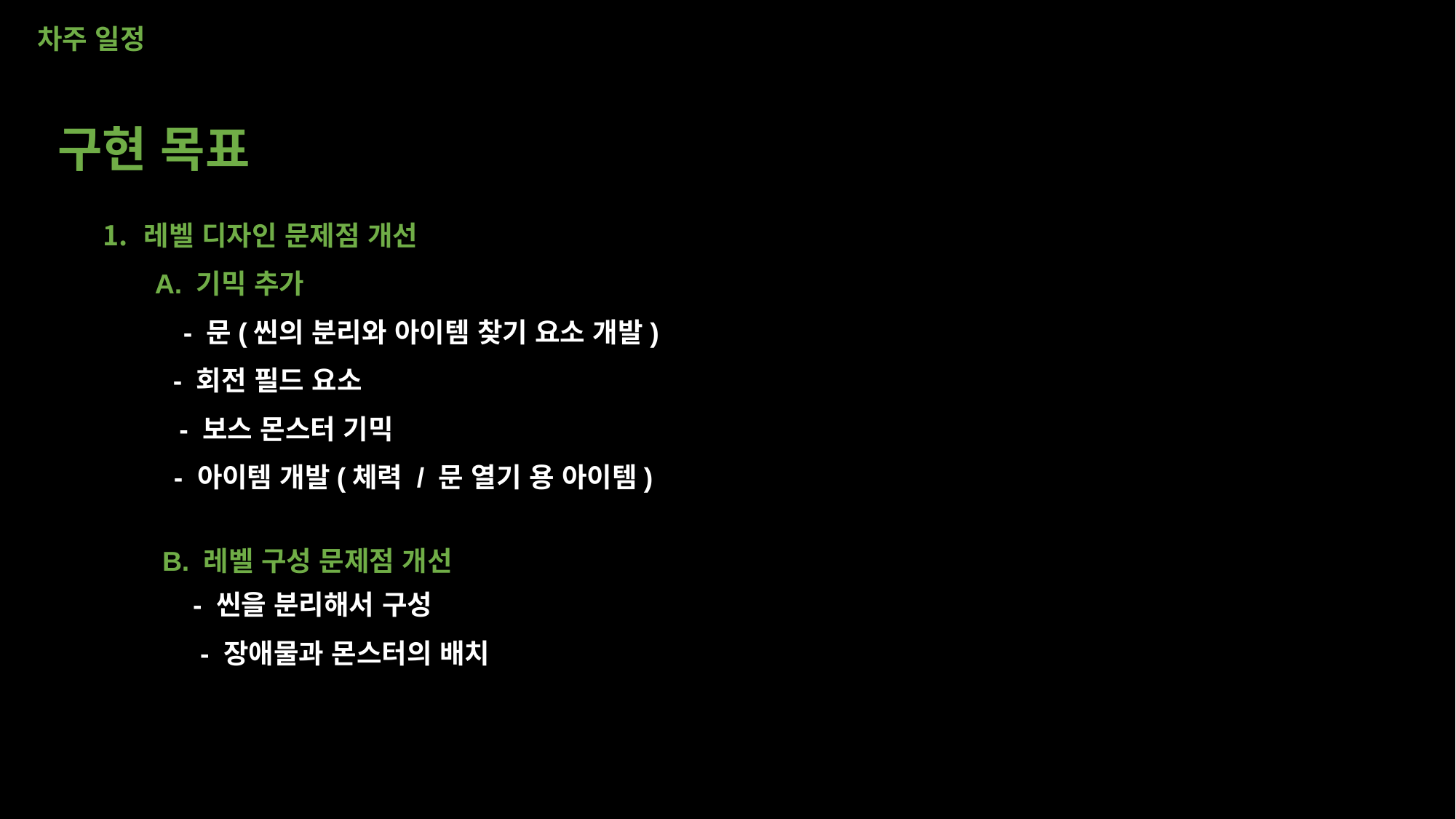

차주 일정
구현 목표
레벨 디자인 문제점 개선
A. 기믹 추가
 - 문(씬의 분리와 아이템 찾기 요소 개발)
 - 회전 필드 요소
 - 보스 몬스터 기믹
 - 아이템 개발(체력 / 문 열기 용 아이템)
B. 레벨 구성 문제점 개선
 - 씬을 분리해서 구성
 - 장애물과 몬스터의 배치